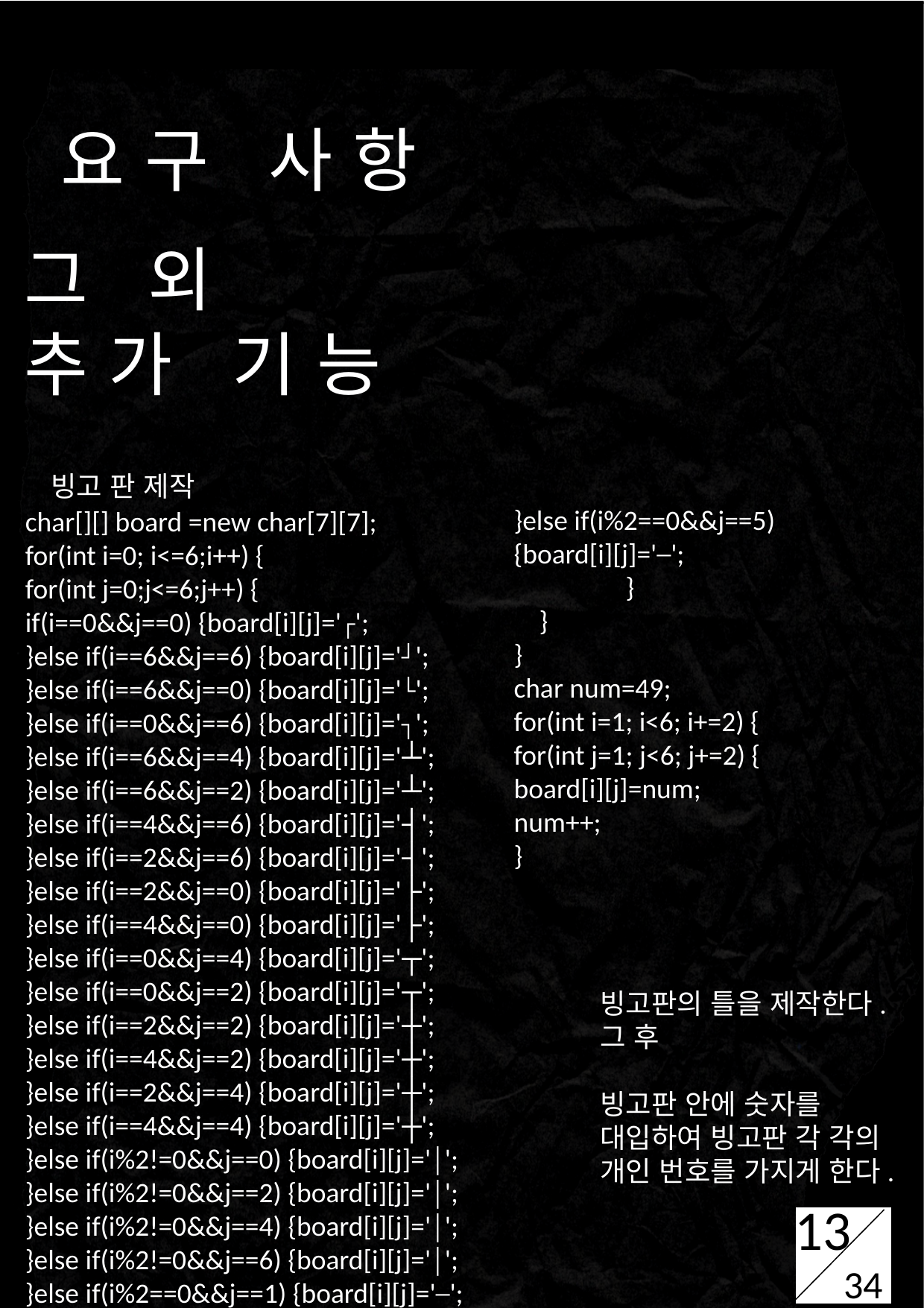

요구 사항

그 외
추가 기능
WHAT WE DO?
빙고 판 제작

}else if(i%2==0&&j==5) {board[i][j]='─';		}
    }
}
char num=49;
for(int i=1; i<6; i+=2) {
for(int j=1; j<6; j+=2) {
board[i][j]=num;
num++;
}
char[][] board =new char[7][7];
for(int i=0; i<=6;i++) {
for(int j=0;j<=6;j++) {
if(i==0&&j==0) {board[i][j]='┌';
}else if(i==6&&j==6) {board[i][j]='┘';
}else if(i==6&&j==0) {board[i][j]='└';
}else if(i==0&&j==6) {board[i][j]='┐';
}else if(i==6&&j==4) {board[i][j]='┴';
}else if(i==6&&j==2) {board[i][j]='┴';
}else if(i==4&&j==6) {board[i][j]='┤';
}else if(i==2&&j==6) {board[i][j]='┤';
}else if(i==2&&j==0) {board[i][j]='├';
}else if(i==4&&j==0) {board[i][j]='├';
}else if(i==0&&j==4) {board[i][j]='┬';
}else if(i==0&&j==2) {board[i][j]='┬';
}else if(i==2&&j==2) {board[i][j]='┼';
}else if(i==4&&j==2) {board[i][j]='┼';
}else if(i==2&&j==4) {board[i][j]='┼';
}else if(i==4&&j==4) {board[i][j]='┼';
}else if(i%2!=0&&j==0) {board[i][j]='│';
}else if(i%2!=0&&j==2) {board[i][j]='│';
}else if(i%2!=0&&j==4) {board[i][j]='│';
}else if(i%2!=0&&j==6) {board[i][j]='│';
}else if(i%2==0&&j==1) {board[i][j]='─';
}else if(i%2==0&&j==3) {board[i][j]='─';

13

빙고판의 틀을 제작한다.
그 후

빙고판 안에 숫자를 대입하여 빙고판 각 각의 개인 번호를 가지게 한다.

13

34